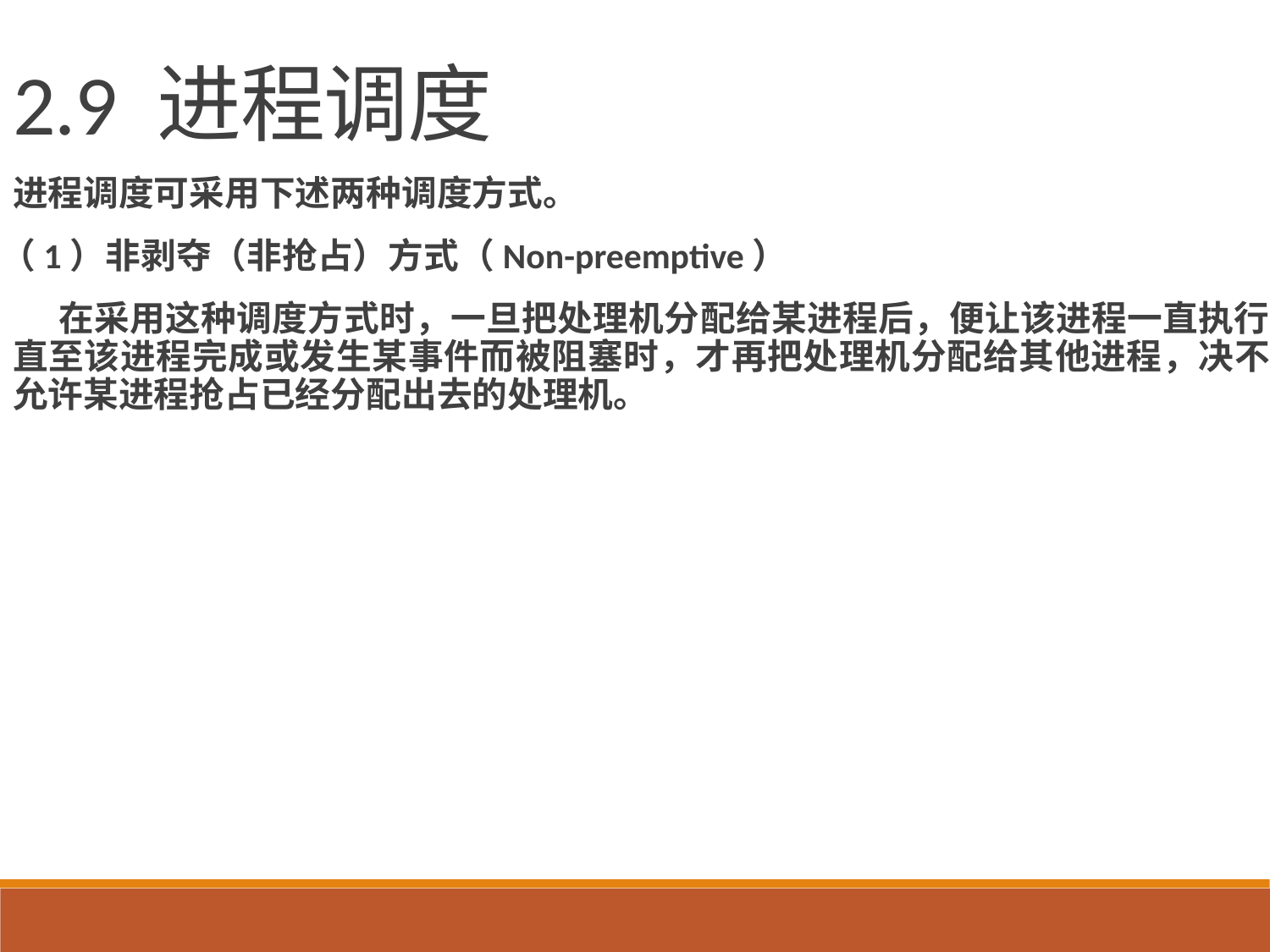

2.9 进程调度
进程调度可采用下述两种调度方式。
（1）非剥夺（非抢占）方式（Non-preemptive）
      在采用这种调度方式时，一旦把处理机分配给某进程后，便让该进程一直执行，直至该进程完成或发生某事件而被阻塞时，才再把处理机分配给其他进程，决不允许某进程抢占已经分配出去的处理机。